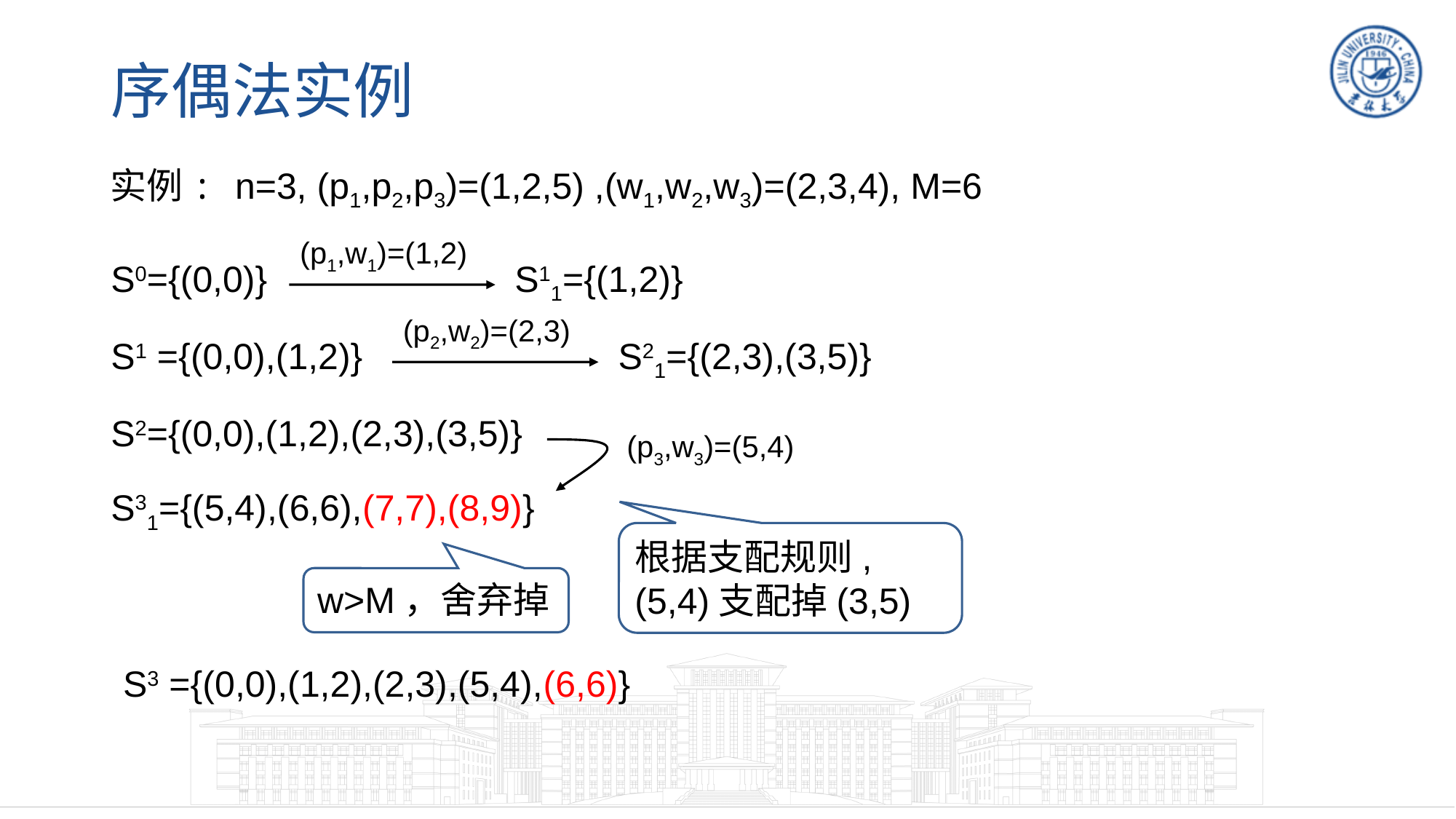

# 序偶法实例
实例: n=3, (p1,p2,p3)=(1,2,5) ,(w1,w2,w3)=(2,3,4), M=6
(p1,w1)=(1,2)

S0={(0,0)}
S11={(1,2)}
(p2,w2)=(2,3)

S1 ={(0,0),(1,2)}
S21={(2,3),(3,5)}
S2={(0,0),(1,2),(2,3),(3,5)}
(p3,w3)=(5,4)

S31={(5,4),(6,6),(7,7),(8,9)}
根据支配规则, (5,4)支配掉(3,5)
w>M，舍弃掉
S3 ={(0,0),(1,2),(2,3),(5,4),(6,6)}
52